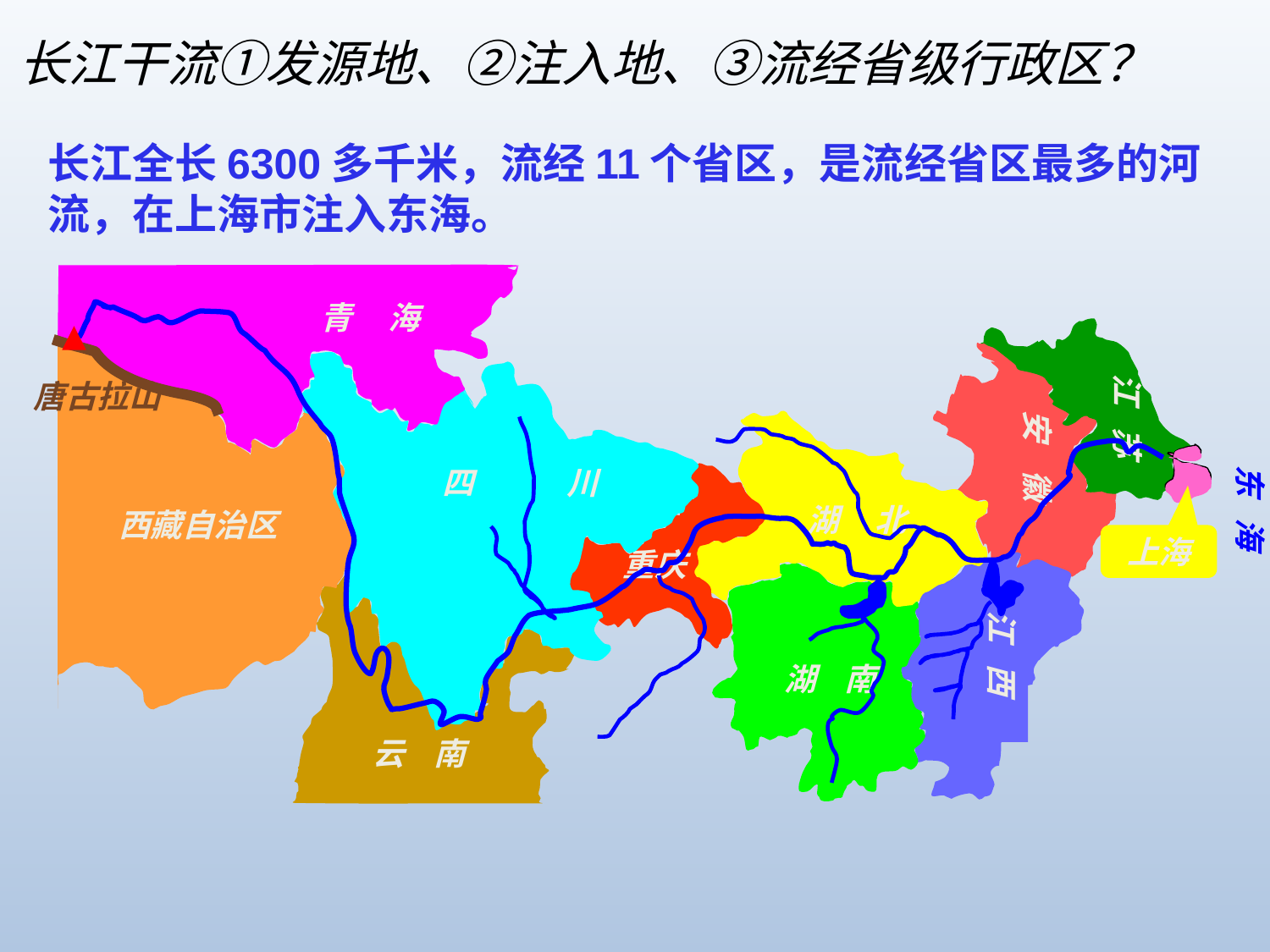

长江干流①发源地、②注入地、③流经省级行政区？
长江全长6300多千米，流经11个省区，是流经省区最多的河流，在上海市注入东海。

青     海

江   苏

唐古拉山

西藏自治区

安    徽

四             川

湖     北

上海
东   海

 重庆

江   西

湖    南

云    南